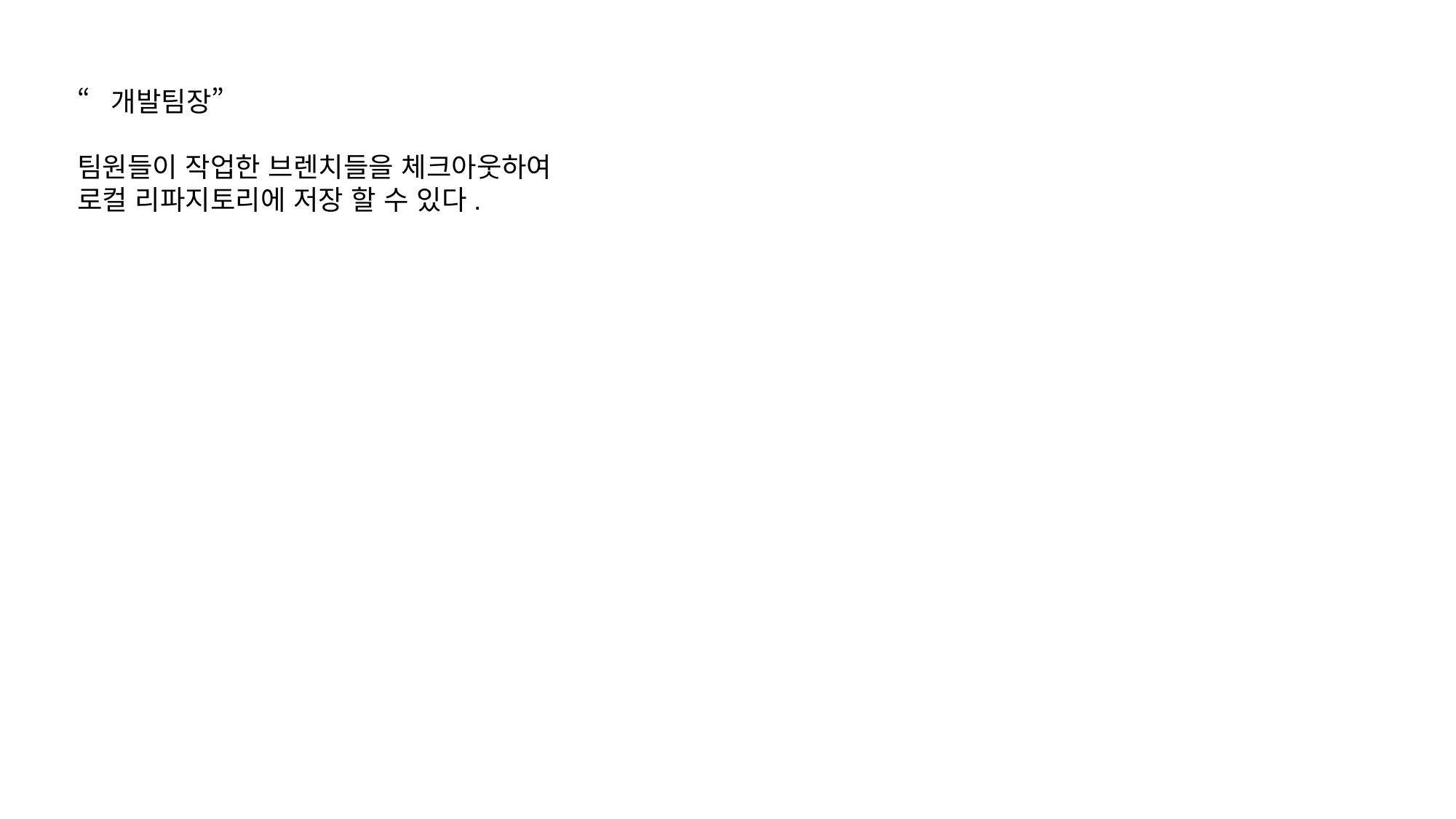

“개발팀장”

팀원들이 작업한 브렌치들을 체크아웃하여
로컬 리파지토리에 저장 할 수 있다.